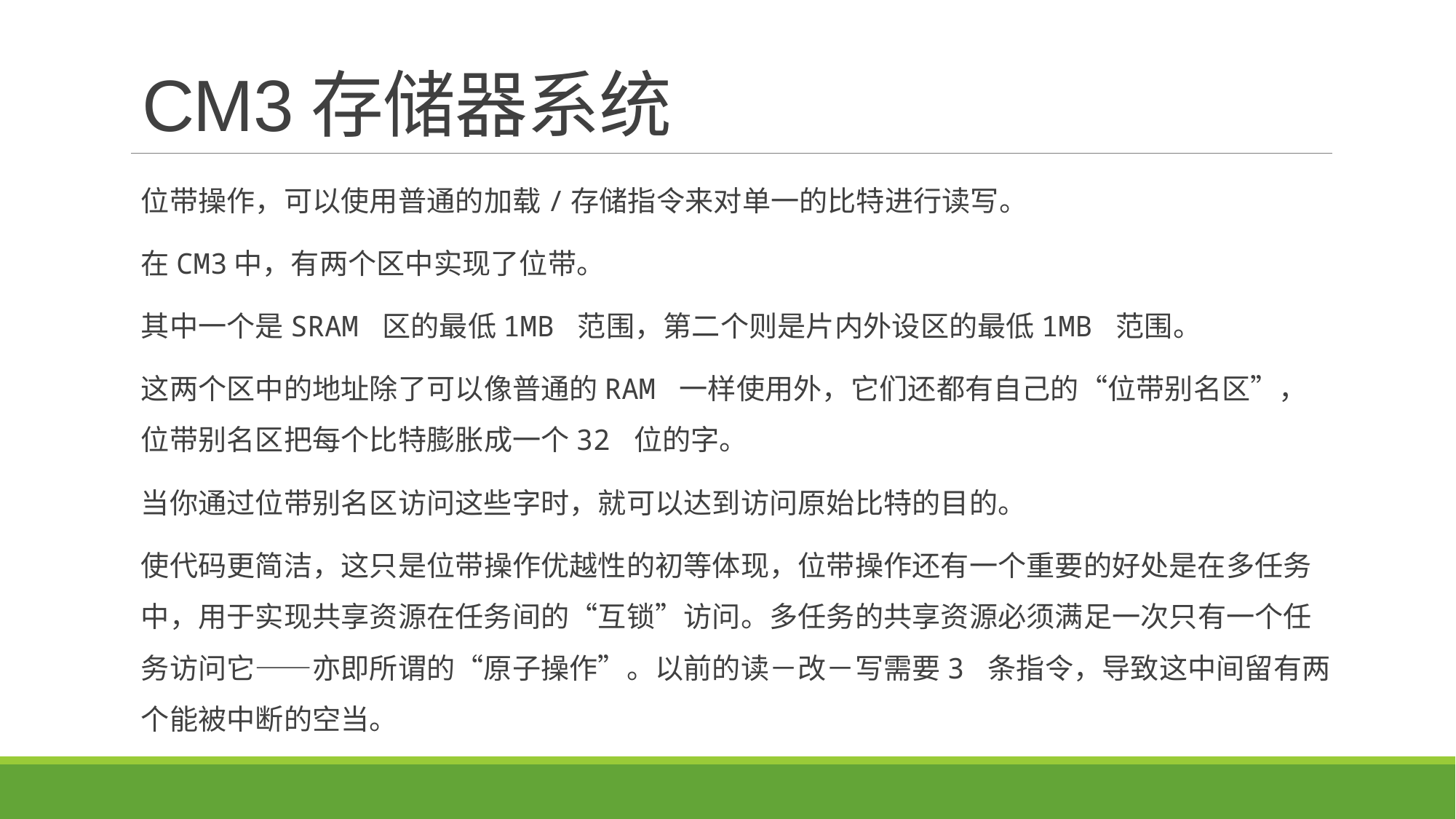

# CM3存储器系统
位带操作，可以使用普通的加载/存储指令来对单一的比特进行读写。
在CM3中，有两个区中实现了位带。
其中一个是SRAM 区的最低1MB 范围，第二个则是片内外设区的最低1MB 范围。
这两个区中的地址除了可以像普通的RAM 一样使用外，它们还都有自己的“位带别名区”，位带别名区把每个比特膨胀成一个32 位的字。
当你通过位带别名区访问这些字时，就可以达到访问原始比特的目的。
使代码更简洁，这只是位带操作优越性的初等体现，位带操作还有一个重要的好处是在多任务中，用于实现共享资源在任务间的“互锁”访问。多任务的共享资源必须满足一次只有一个任务访问它——亦即所谓的“原子操作”。以前的读－改－写需要3 条指令，导致这中间留有两个能被中断的空当。